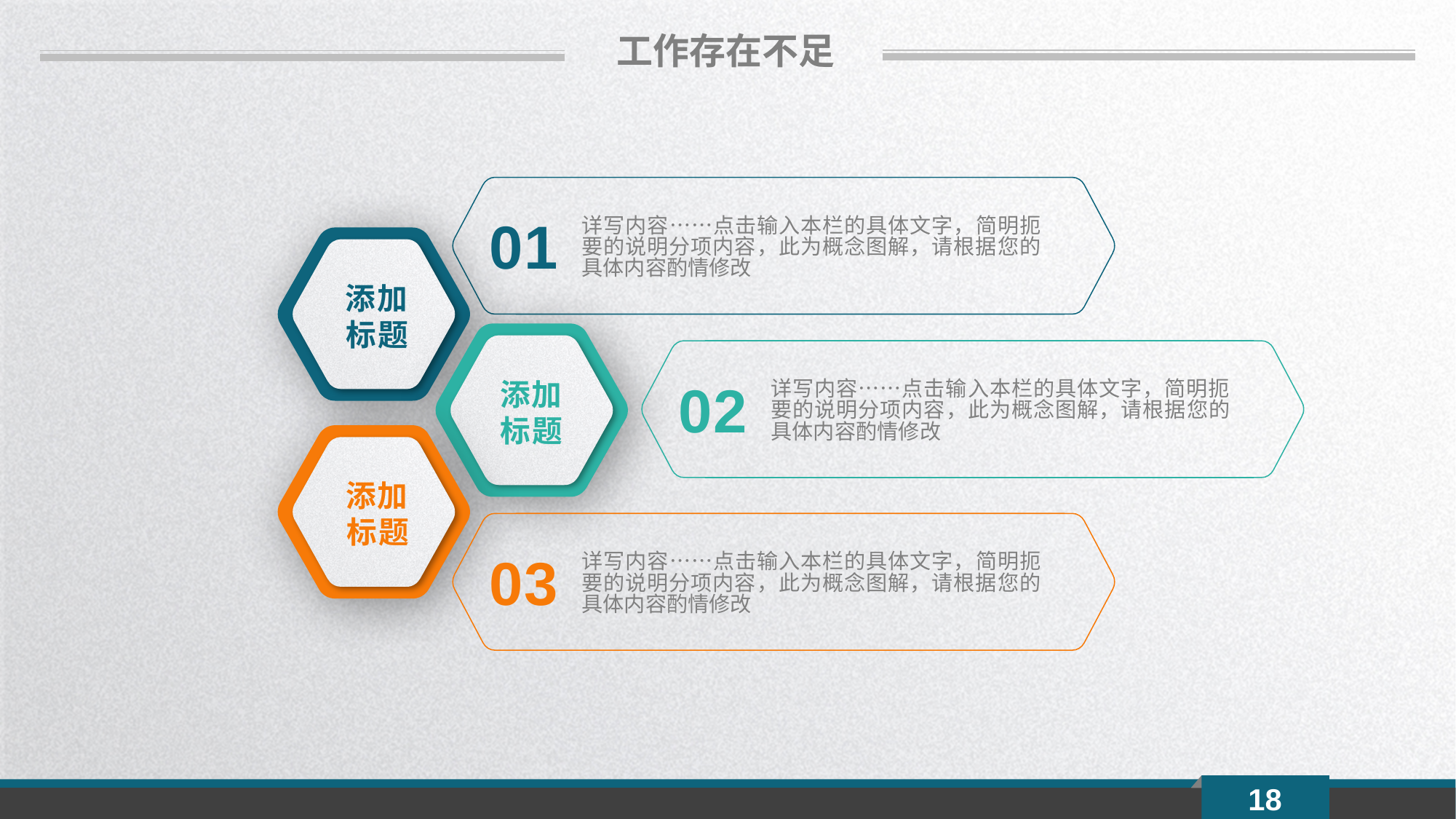

工作存在不足

01
详写内容……点击输入本栏的具体文字，简明扼要的说明分项内容，此为概念图解，请根据您的具体内容酌情修改

添加标题

02
添加标题
详写内容……点击输入本栏的具体文字，简明扼要的说明分项内容，此为概念图解，请根据您的具体内容酌情修改

添加标题

03
详写内容……点击输入本栏的具体文字，简明扼要的说明分项内容，此为概念图解，请根据您的具体内容酌情修改

18